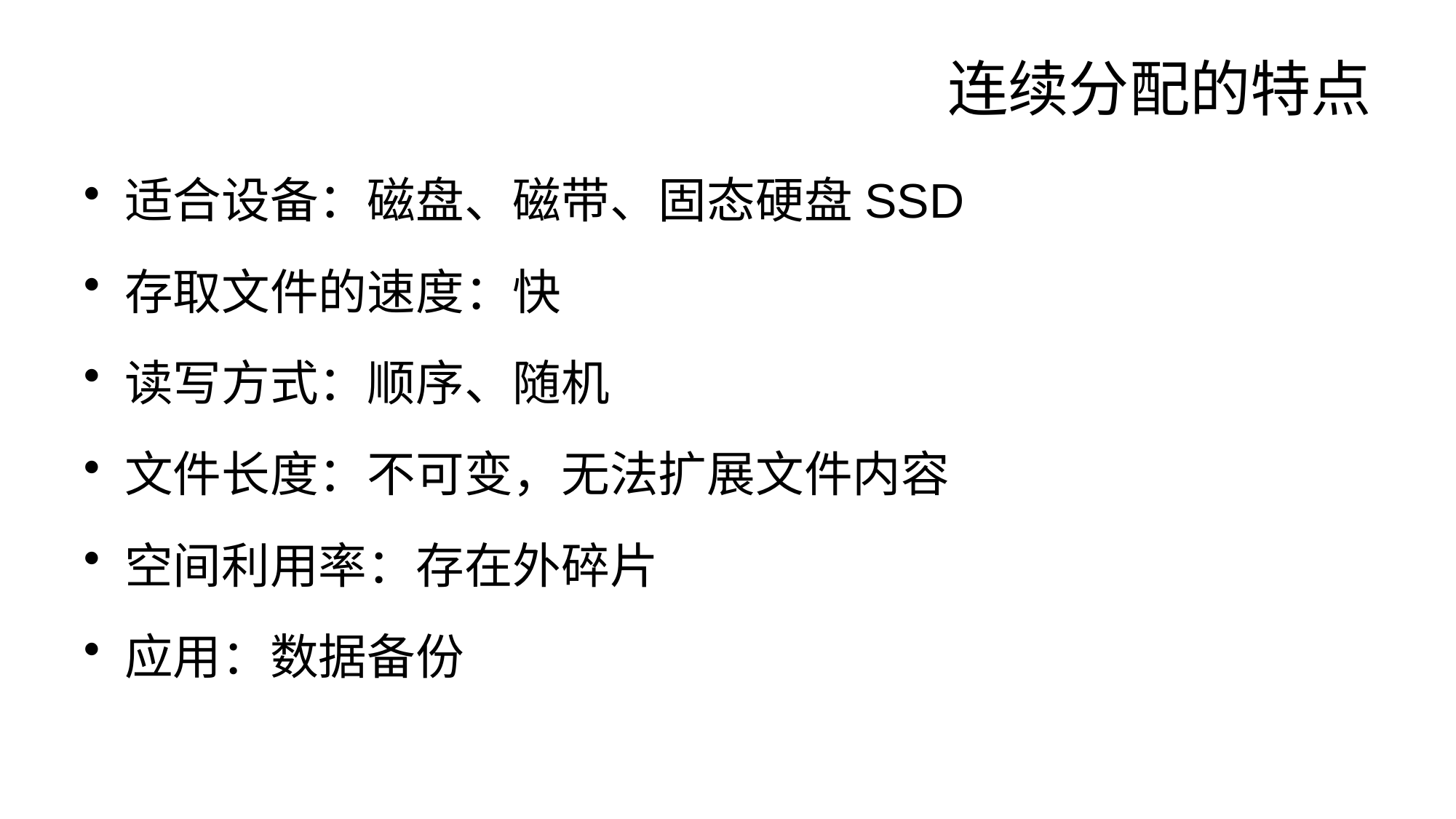

# 连续分配的特点
适合设备：磁盘、磁带、固态硬盘SSD
存取文件的速度：快
读写方式：顺序、随机
文件长度：不可变，无法扩展文件内容
空间利用率：存在外碎片
应用：数据备份